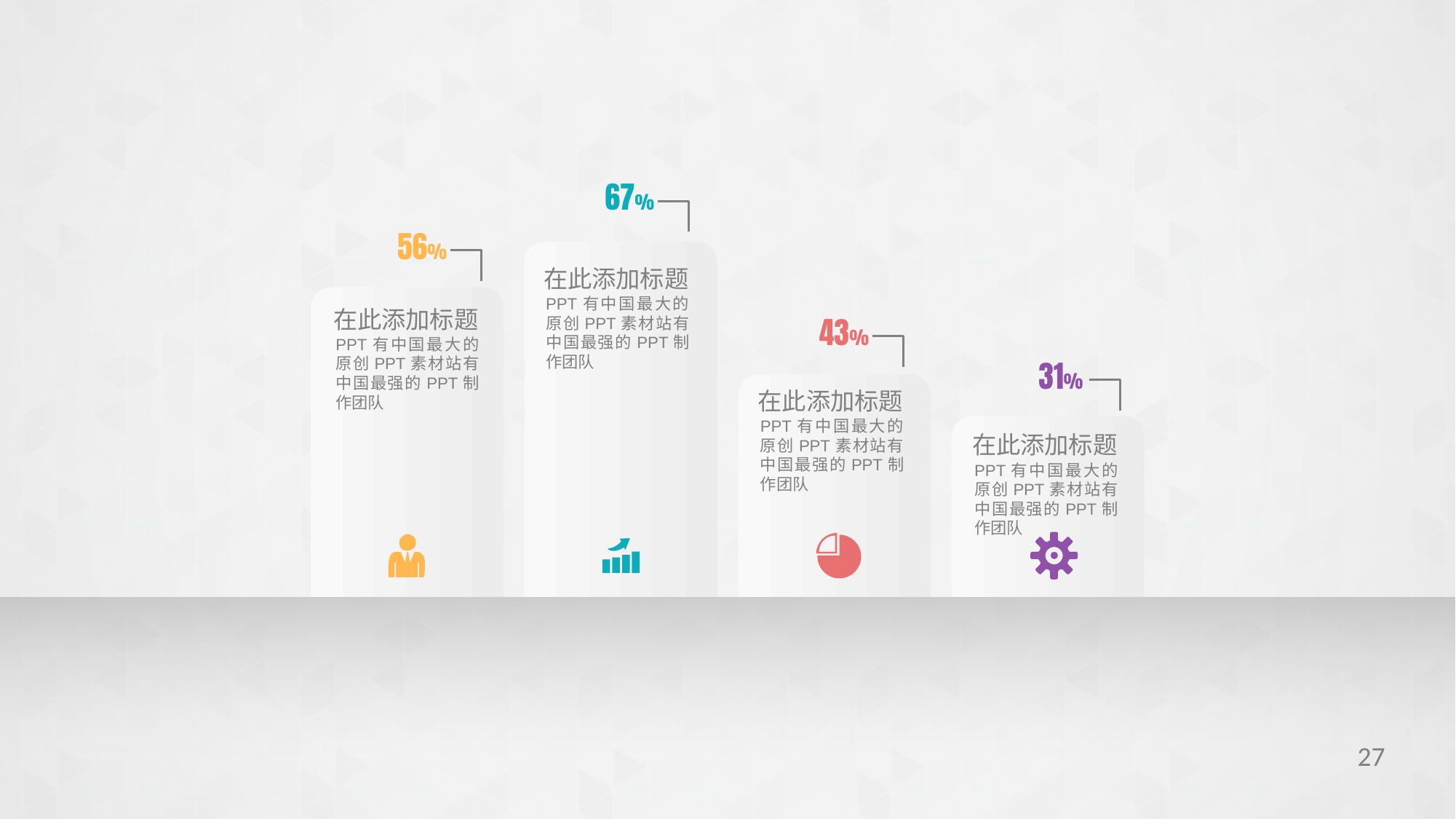

67%

56%

在此添加标题
PPT有中国最大的原创PPT素材站有中国最强的PPT制作团队

在此添加标题
PPT有中国最大的原创PPT素材站有中国最强的PPT制作团队
43%

31%

在此添加标题
PPT有中国最大的原创PPT素材站有中国最强的PPT制作团队

在此添加标题
PPT有中国最大的原创PPT素材站有中国最强的PPT制作团队

27